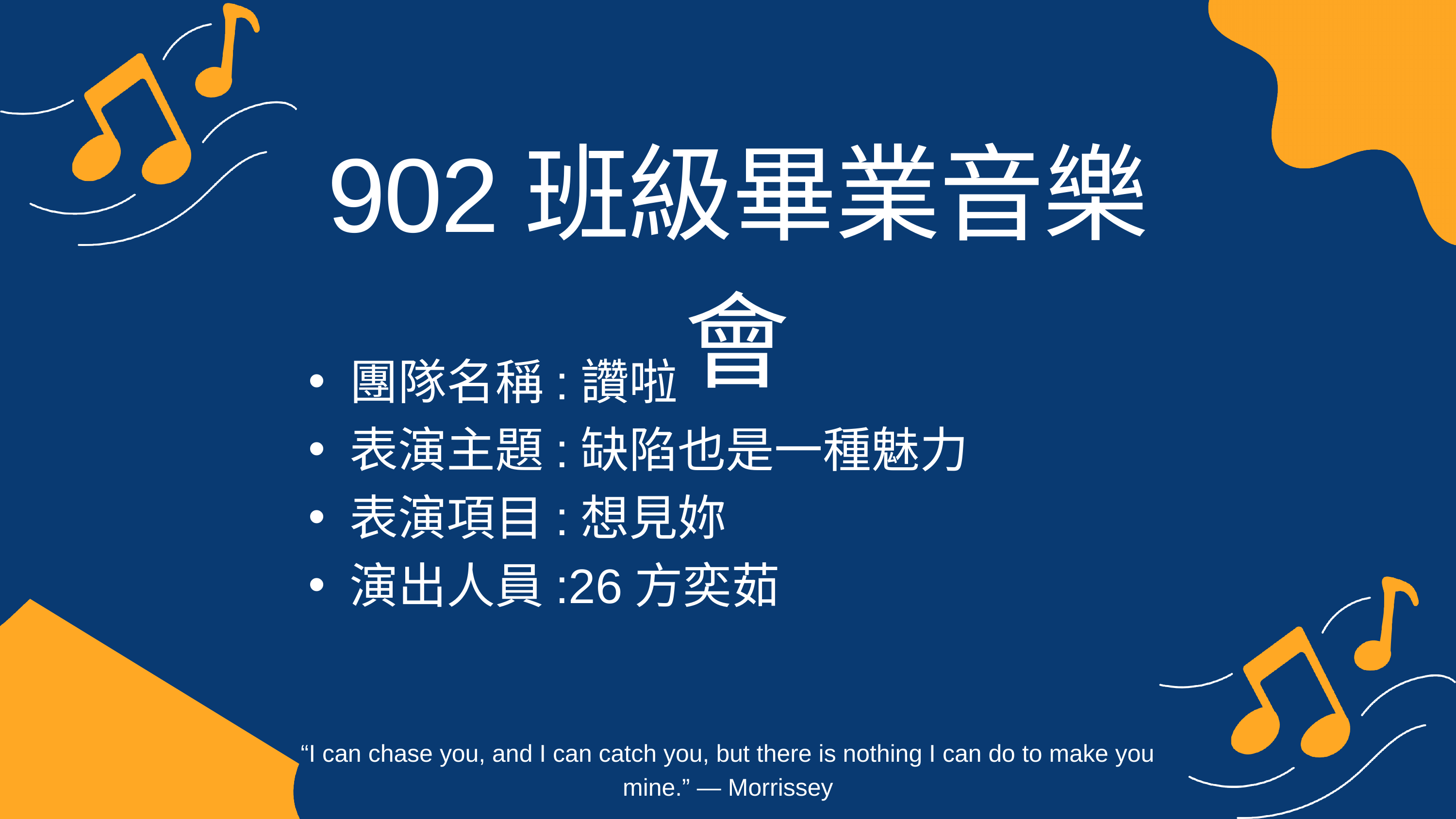

902班級畢業音樂會
團隊名稱:讚啦
表演主題:缺陷也是一種魅力
表演項目:想見妳
演出人員:26方奕茹

“I can chase you, and I can catch you, but there is nothing I can do to make you mine.” — Morrissey